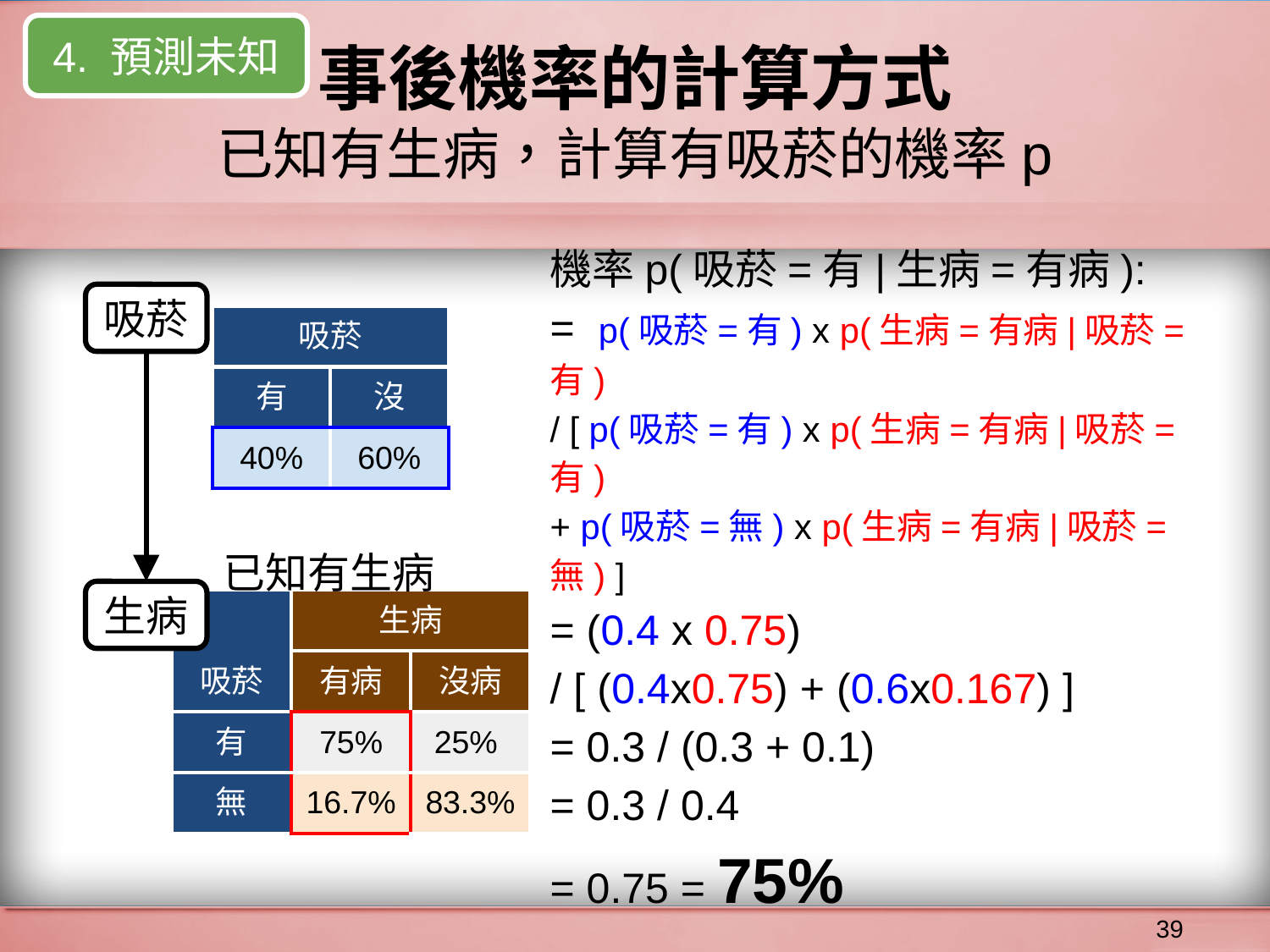

4. 預測未知
# 事後機率的計算方式
已知有生病，計算有吸菸的機率p
機率p(吸菸=有|生病=有病):
=  p(吸菸=有) x p(生病=有病|吸菸=有)
/ [ p(吸菸=有) x p(生病=有病|吸菸=有)
+ p(吸菸=無) x p(生病=有病|吸菸=無) ]
= (0.4 x 0.75)
/ [ (0.4x0.75) + (0.6x0.167) ]
= 0.3 / (0.3 + 0.1)
= 0.3 / 0.4
= 0.75 = 75%
吸菸
| 吸菸 |  |
| --- | --- |
| 有 | 沒 |
| 40% | 60% |
已知有生病
生病
| 吸菸 | 生病 |  |
| --- | --- | --- |
|  | 有病 | 沒病 |
| 有 | 75% | 25% |
| 無 | 16.7% | 83.3% |
39